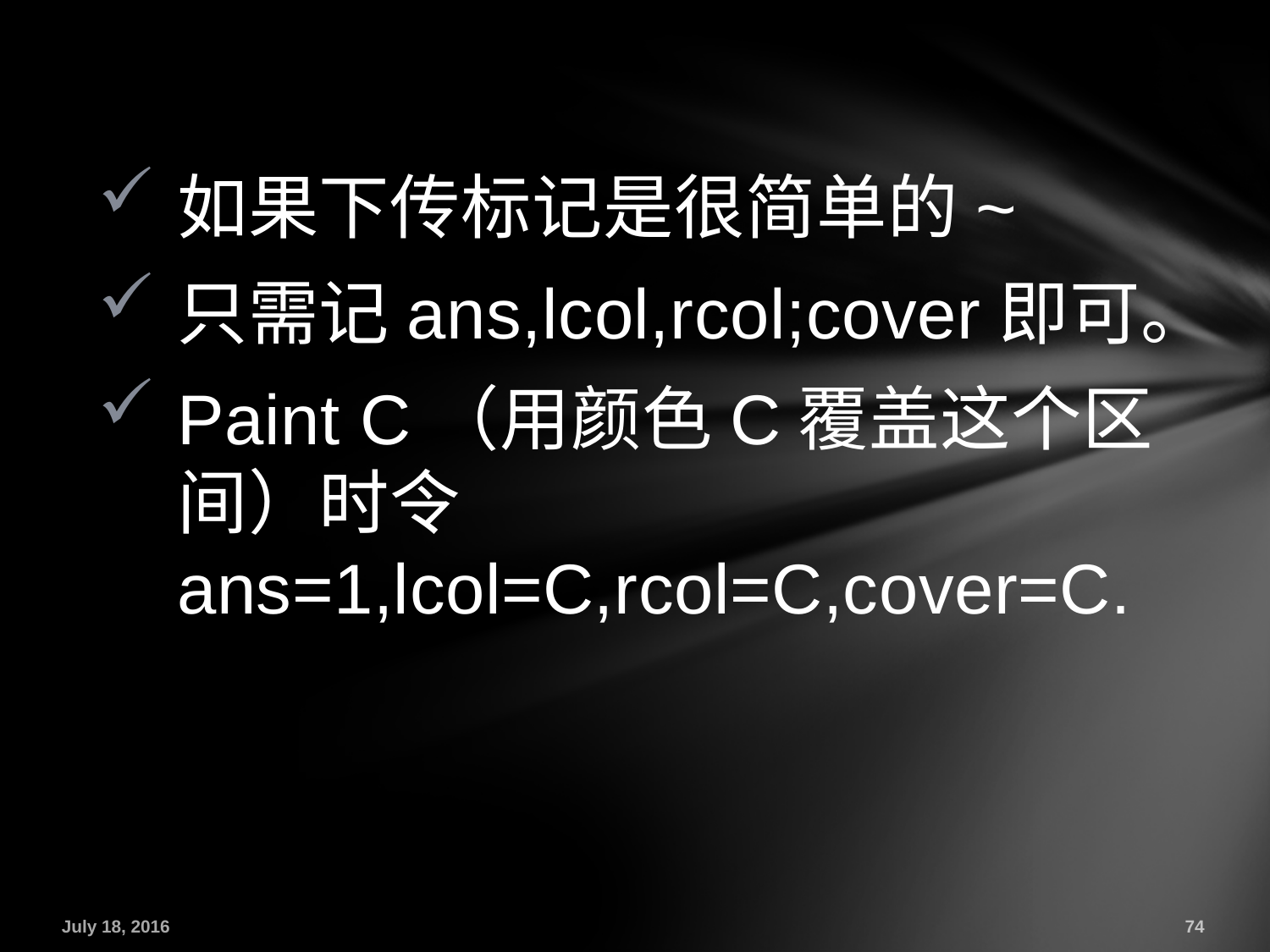

如果下传标记是很简单的~
只需记ans,lcol,rcol;cover即可。
Paint C（用颜色C覆盖这个区间）时令ans=1,lcol=C,rcol=C,cover=C.
July 18, 2016

74